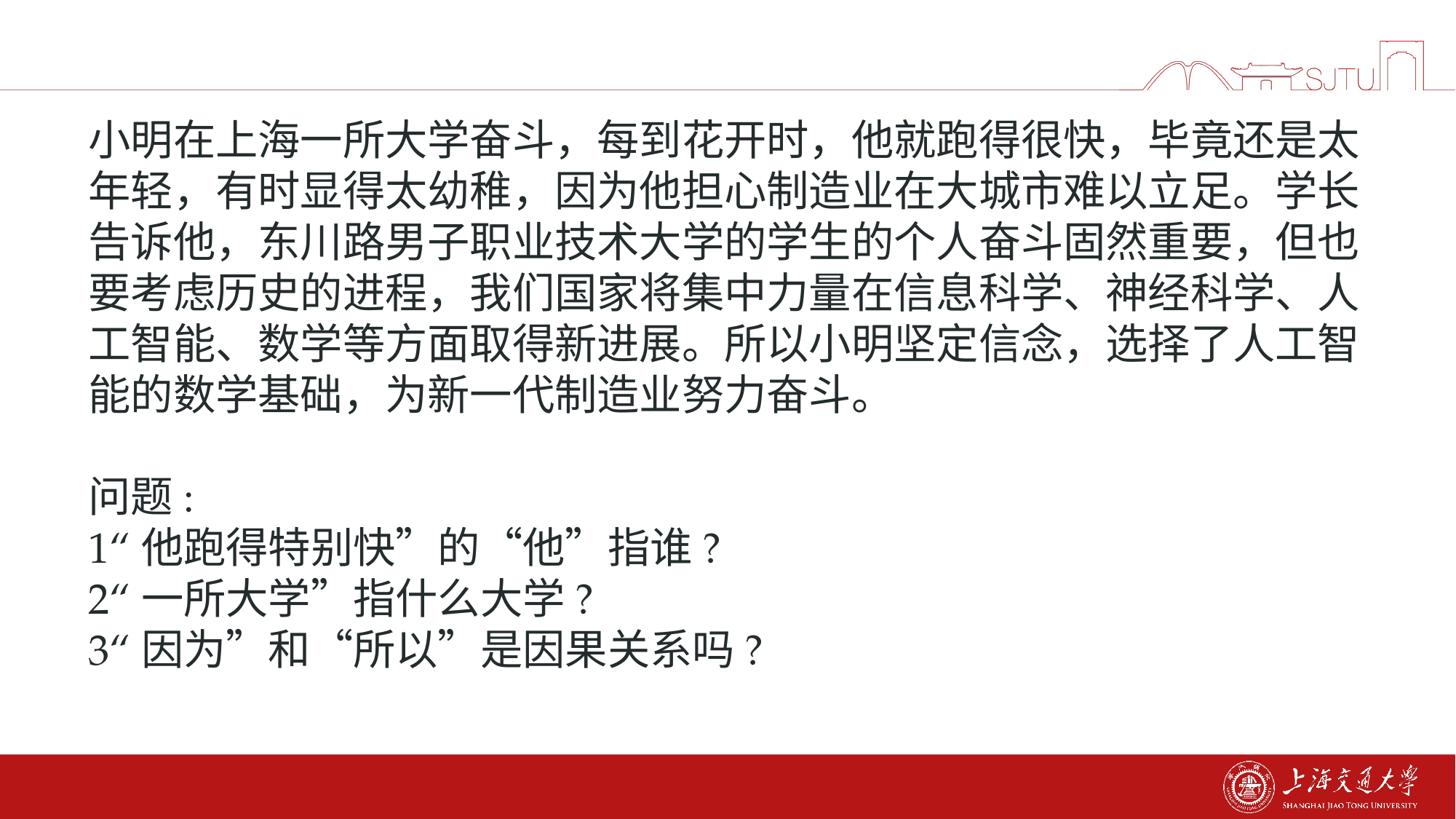

#
小明在上海一所大学奋斗，每到花开时，他就跑得很快，毕竟还是太年轻，有时显得太幼稚，因为他担心制造业在大城市难以立足。学长告诉他，东川路男子职业技术大学的学生的个人奋斗固然重要，但也要考虑历史的进程，我们国家将集中力量在信息科学、神经科学、人工智能、数学等方面取得新进展。所以小明坚定信念，选择了人工智能的数学基础，为新一代制造业努力奋斗。

问题:
1“他跑得特别快”的“他”指谁?
2“一所大学”指什么大学?
3“因为”和“所以”是因果关系吗?